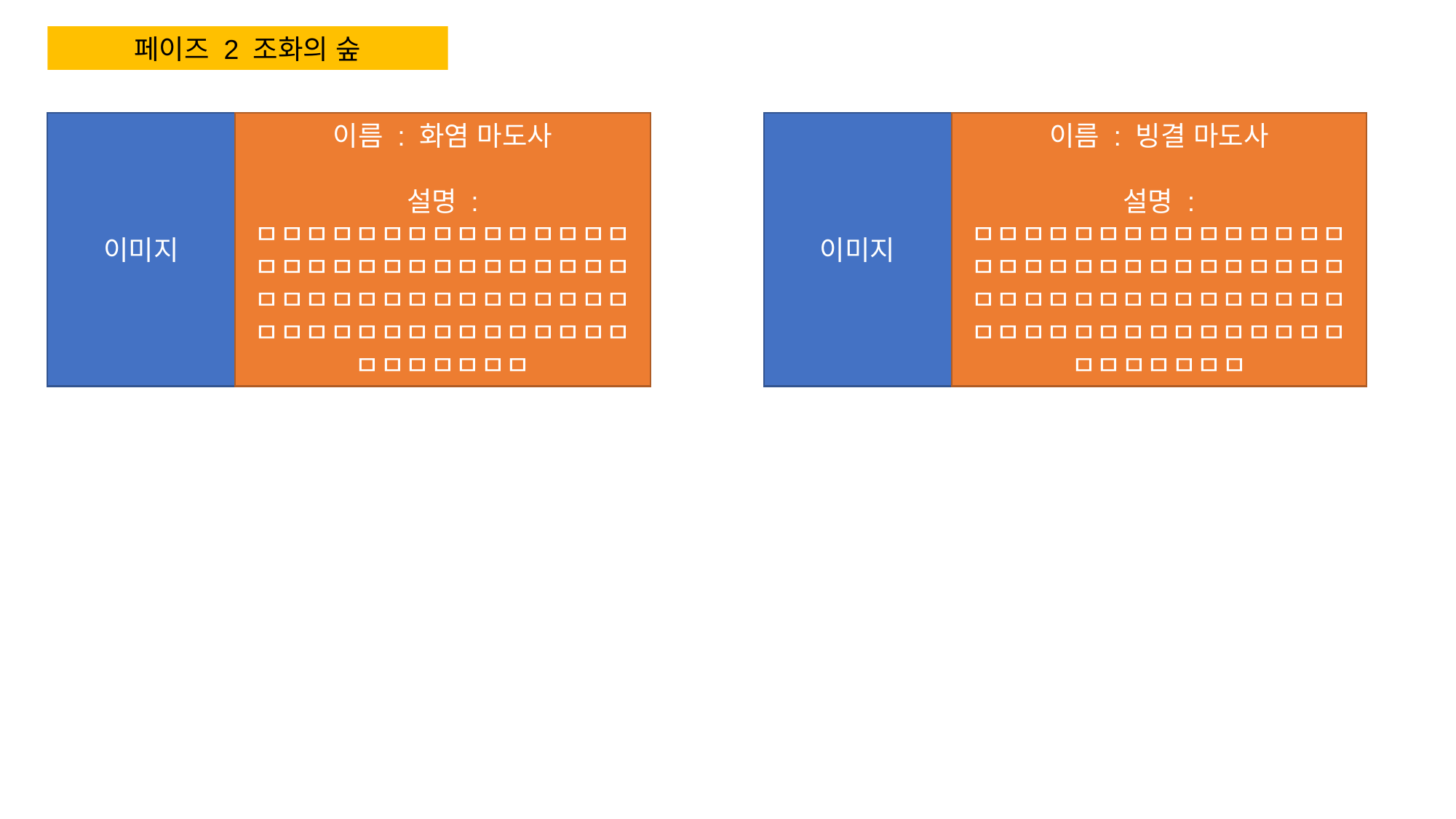

페이즈 2 조화의 숲
이미지
이름 : 빙결 마도사

설명 : ㅁㅁㅁㅁㅁㅁㅁㅁㅁㅁㅁㅁㅁㅁㅁㅁㅁㅁㅁㅁㅁㅁㅁㅁㅁㅁㅁㅁㅁㅁㅁㅁㅁㅁㅁㅁㅁㅁㅁㅁㅁㅁㅁㅁㅁㅁㅁㅁㅁㅁㅁㅁㅁㅁㅁㅁㅁㅁㅁㅁㅁㅁㅁㅁㅁㅁㅁ
이미지
이름 : 화염 마도사

설명 : ㅁㅁㅁㅁㅁㅁㅁㅁㅁㅁㅁㅁㅁㅁㅁㅁㅁㅁㅁㅁㅁㅁㅁㅁㅁㅁㅁㅁㅁㅁㅁㅁㅁㅁㅁㅁㅁㅁㅁㅁㅁㅁㅁㅁㅁㅁㅁㅁㅁㅁㅁㅁㅁㅁㅁㅁㅁㅁㅁㅁㅁㅁㅁㅁㅁㅁㅁ